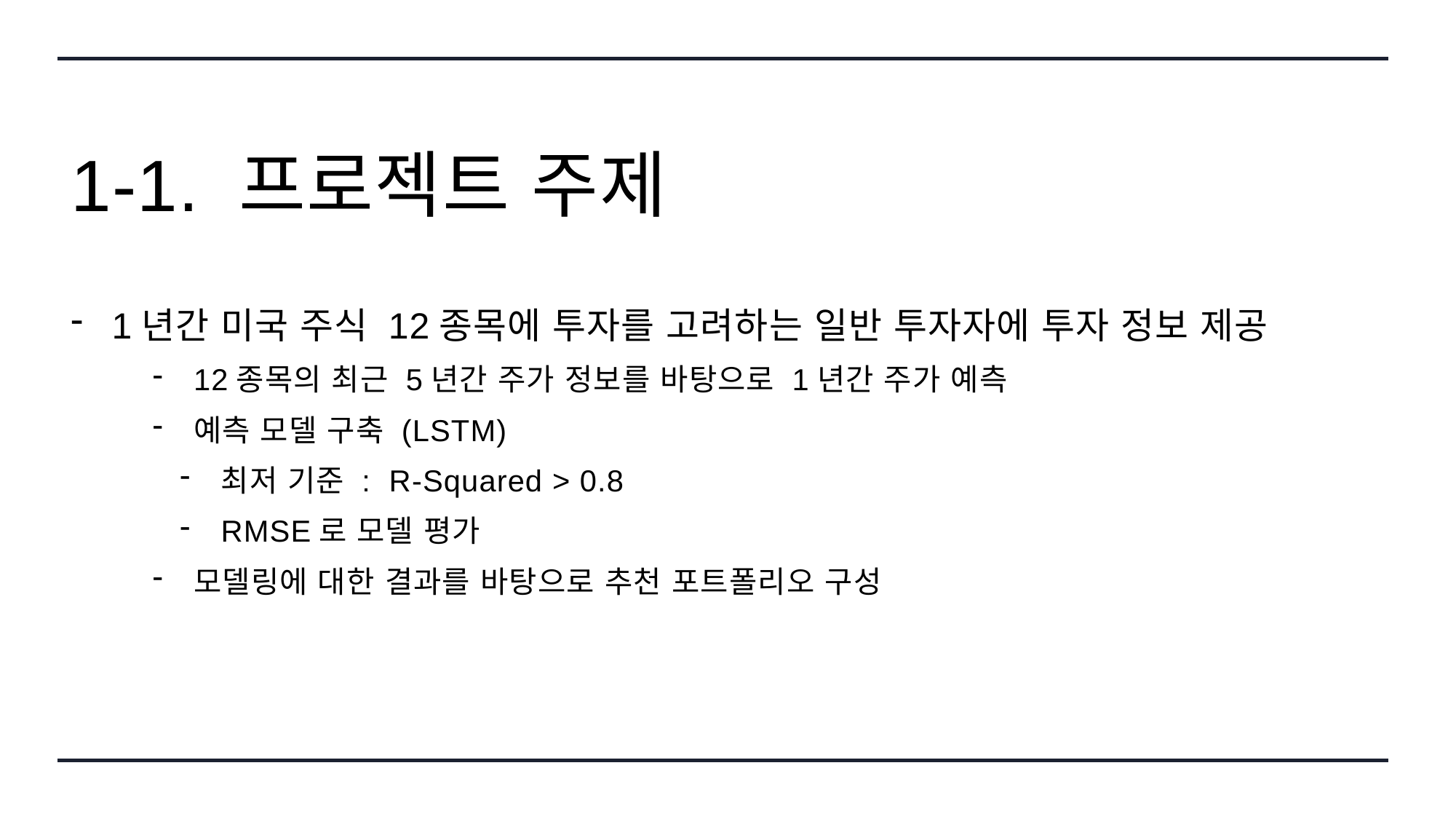

# 1-1. 프로젝트 주제
1년간 미국 주식 12종목에 투자를 고려하는 일반 투자자에 투자 정보 제공
12종목의 최근 5년간 주가 정보를 바탕으로 1년간 주가 예측
예측 모델 구축 (LSTM)
최저 기준 :  R-Squared > 0.8
RMSE로 모델 평가
모델링에 대한 결과를 바탕으로 추천 포트폴리오 구성